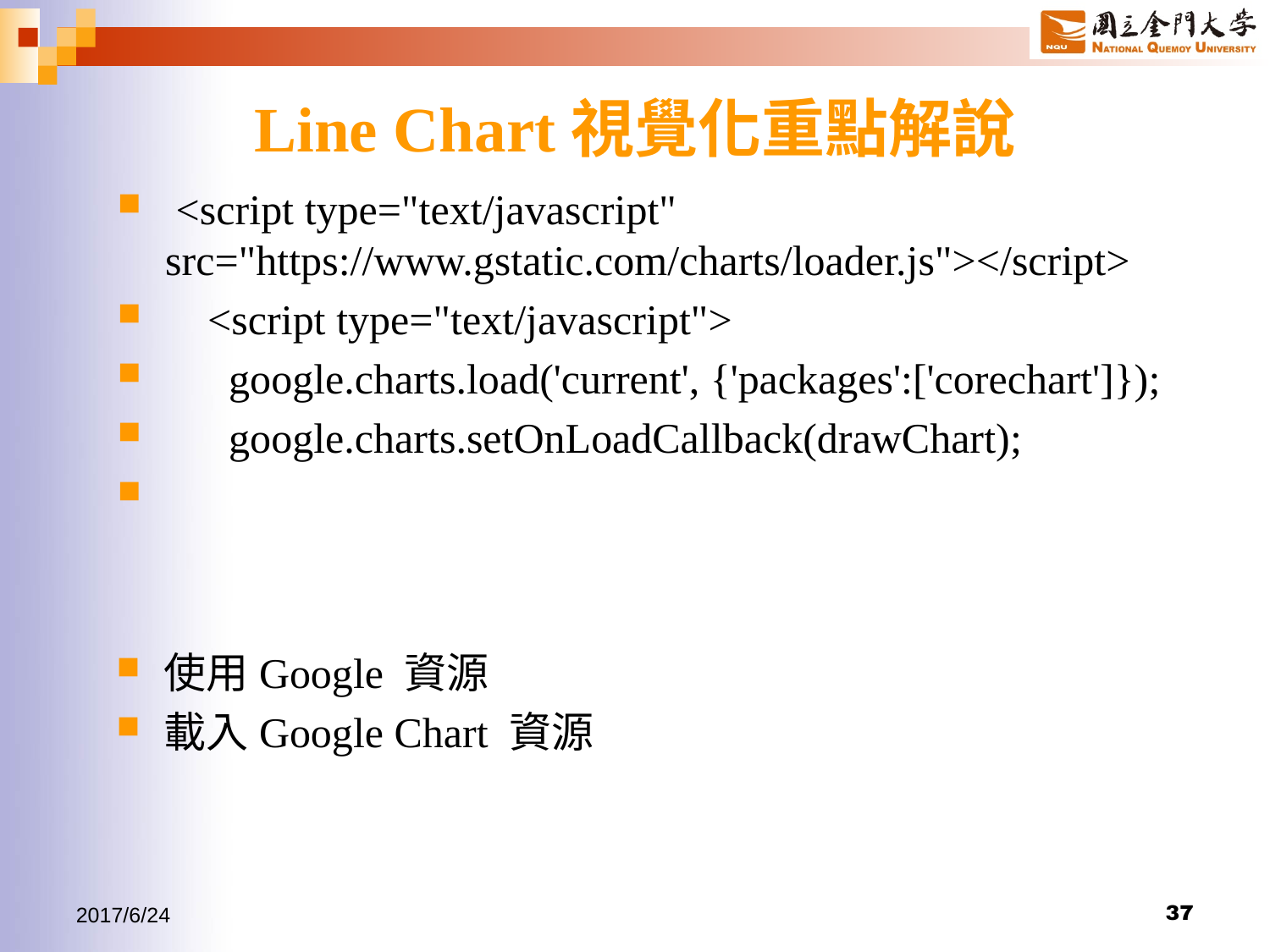

# Line Chart視覺化重點解說
 <script type="text/javascript" src="https://www.gstatic.com/charts/loader.js"></script>
    <script type="text/javascript">
      google.charts.load('current', {'packages':['corechart']});
      google.charts.setOnLoadCallback(drawChart);

使用Google 資源
載入Google Chart 資源

2017/6/24
37